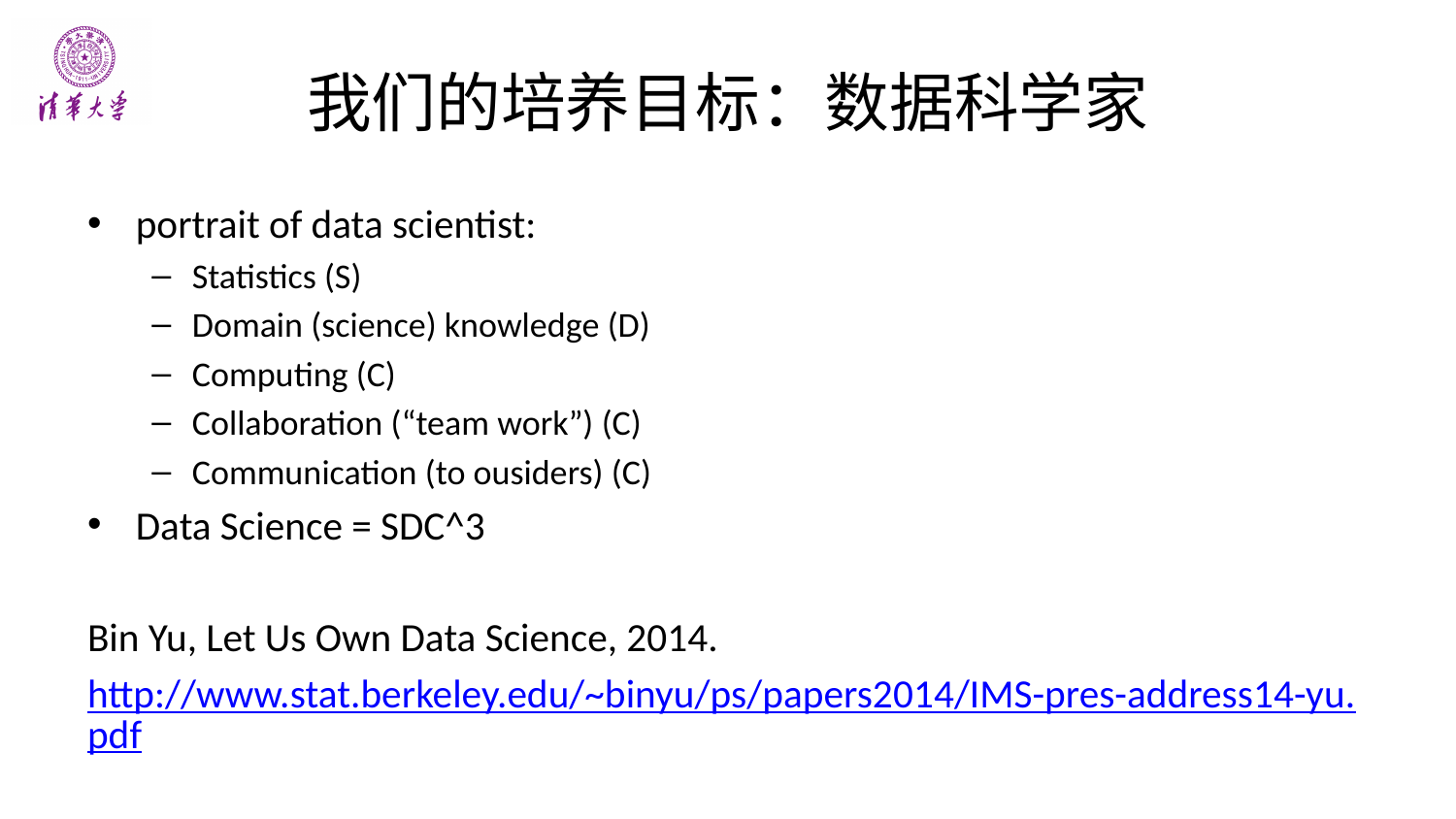

# 我们的培养目标：数据科学家
portrait of data scientist:
Statistics (S)
Domain (science) knowledge (D)
Computing (C)
Collaboration (“team work”) (C)
Communication (to ousiders) (C)
Data Science = SDC^3

Bin Yu, Let Us Own Data Science, 2014.
http://www.stat.berkeley.edu/~binyu/ps/papers2014/IMS-pres-address14-yu.pdf